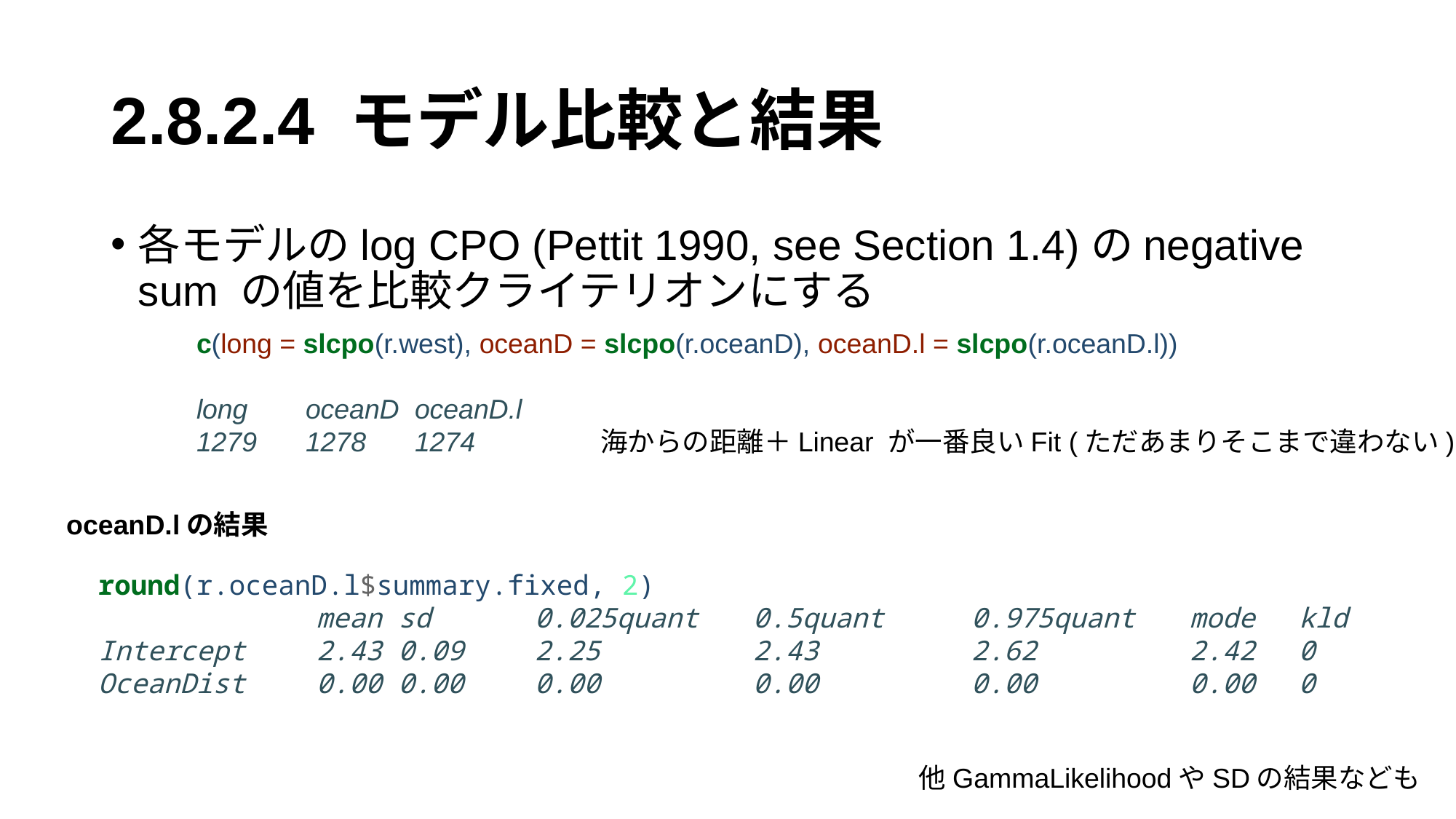

# 2.8.2.4 モデル比較と結果
各モデルのlog CPO (Pettit 1990, see Section 1.4)のnegative sum の値を比較クライテリオンにする

c(long = slcpo(r.west), oceanD = slcpo(r.oceanD), oceanD.l = slcpo(r.oceanD.l))

long 	oceanD 	oceanD.l
1279  	1278 	1274
海からの距離＋Linear が一番良いFit (ただあまりそこまで違わない)
oceanD.lの結果
round(r.oceanD.l$summary.fixed, 2)
		mean sd 	0.025quant 	0.5quant 	0.975quant 	mode 	kld
Intercept	2.43 0.09 	2.25 		2.43 		2.62 		2.42 	0
OceanDist	0.00 0.00 	0.00 		0.00 		0.00 		0.00 	0
他GammaLikelihoodやSDの結果なども